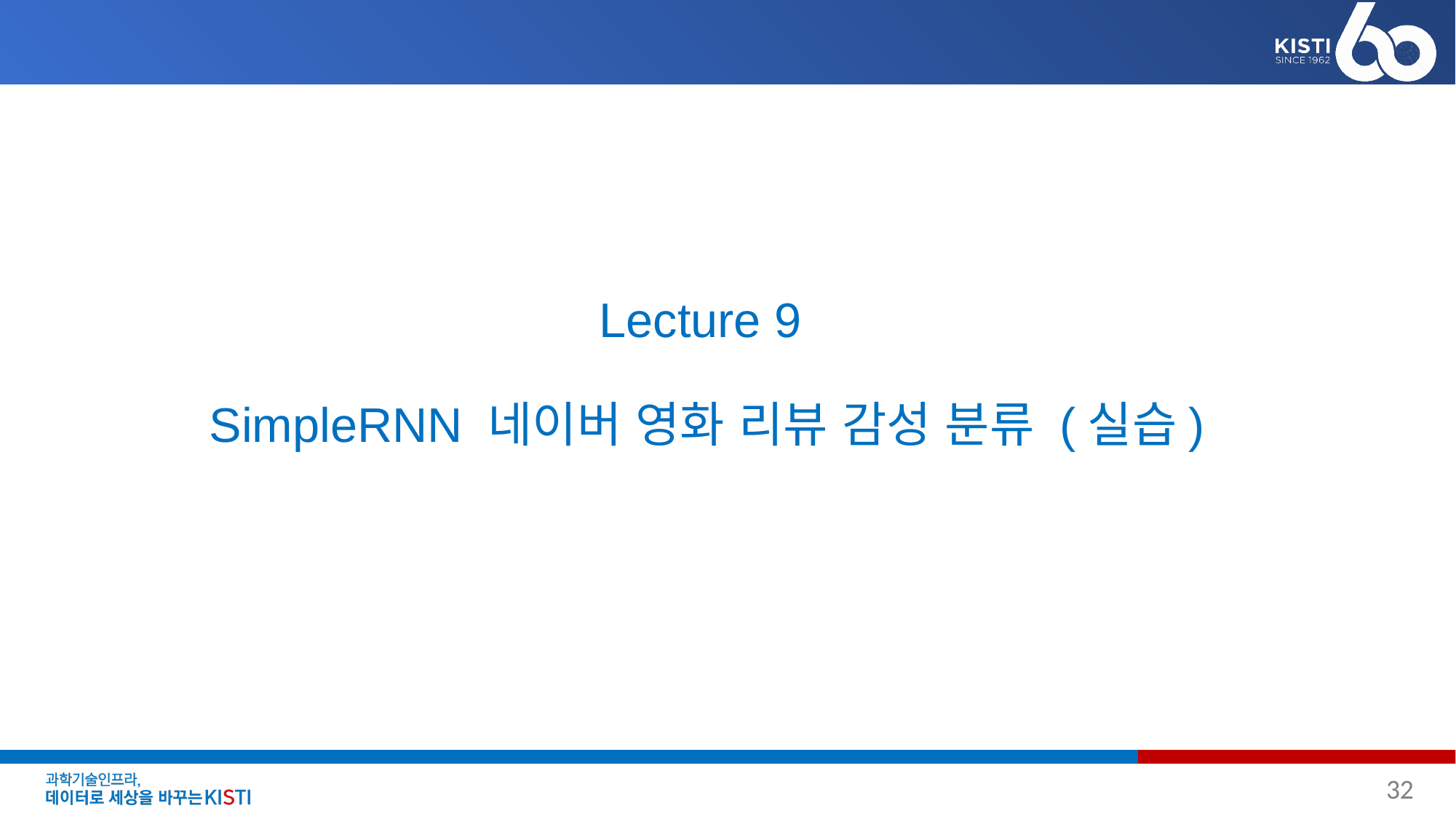

# Lecture 9 SimpleRNN 네이버 영화 리뷰 감성 분류 (실습)
32